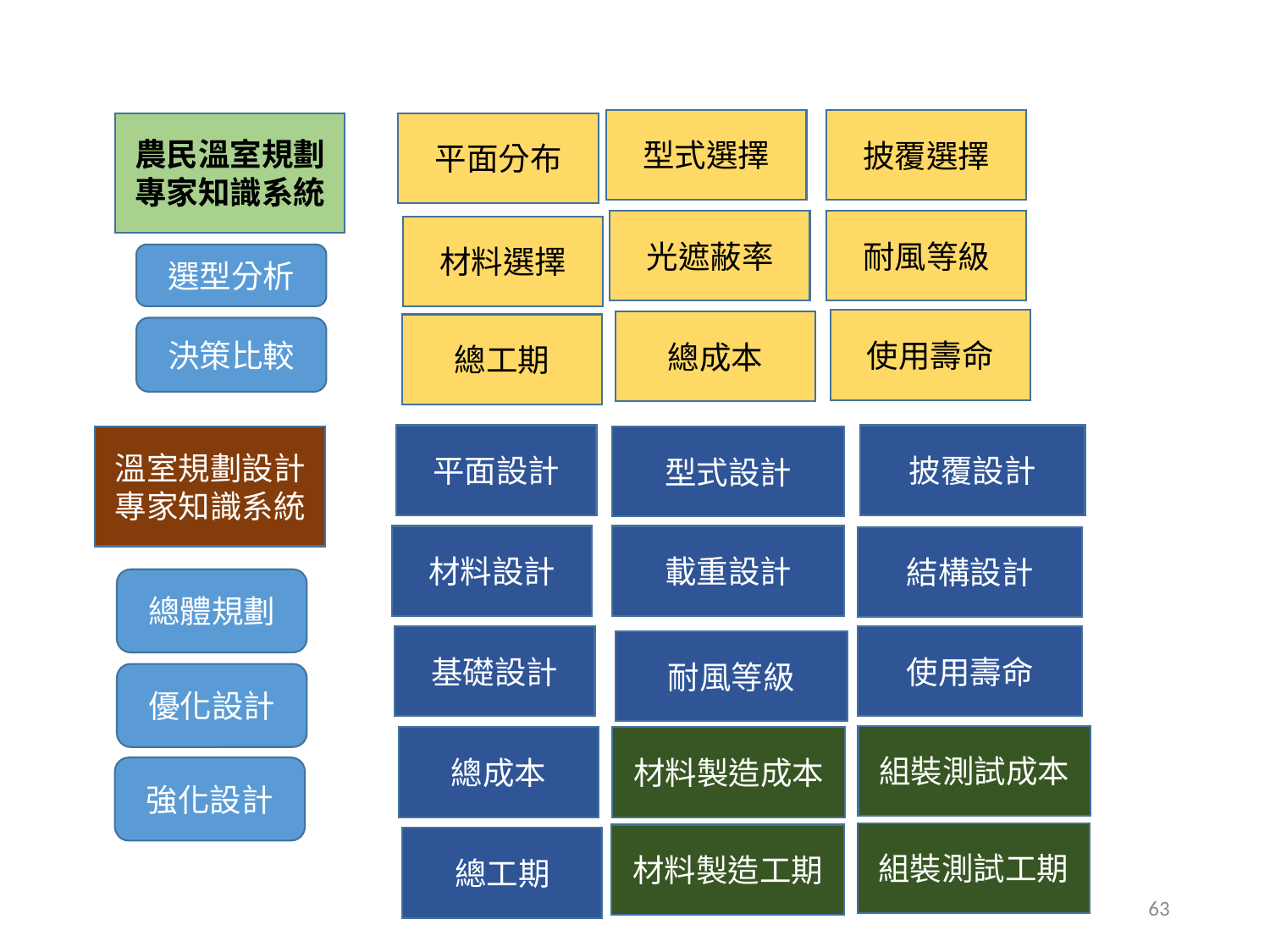

型式選擇
披覆選擇
農民溫室規劃專家知識系統
平面分布
耐風等級
光遮蔽率
材料選擇
選型分析
使用壽命
總成本
總工期
決策比較
平面設計
披覆設計
溫室規劃設計
專家知識系統
型式設計
材料設計
載重設計
結構設計
總體規劃
基礎設計
使用壽命
耐風等級
優化設計
組裝測試成本
總成本
材料製造成本
強化設計
組裝測試工期
材料製造工期
總工期
63